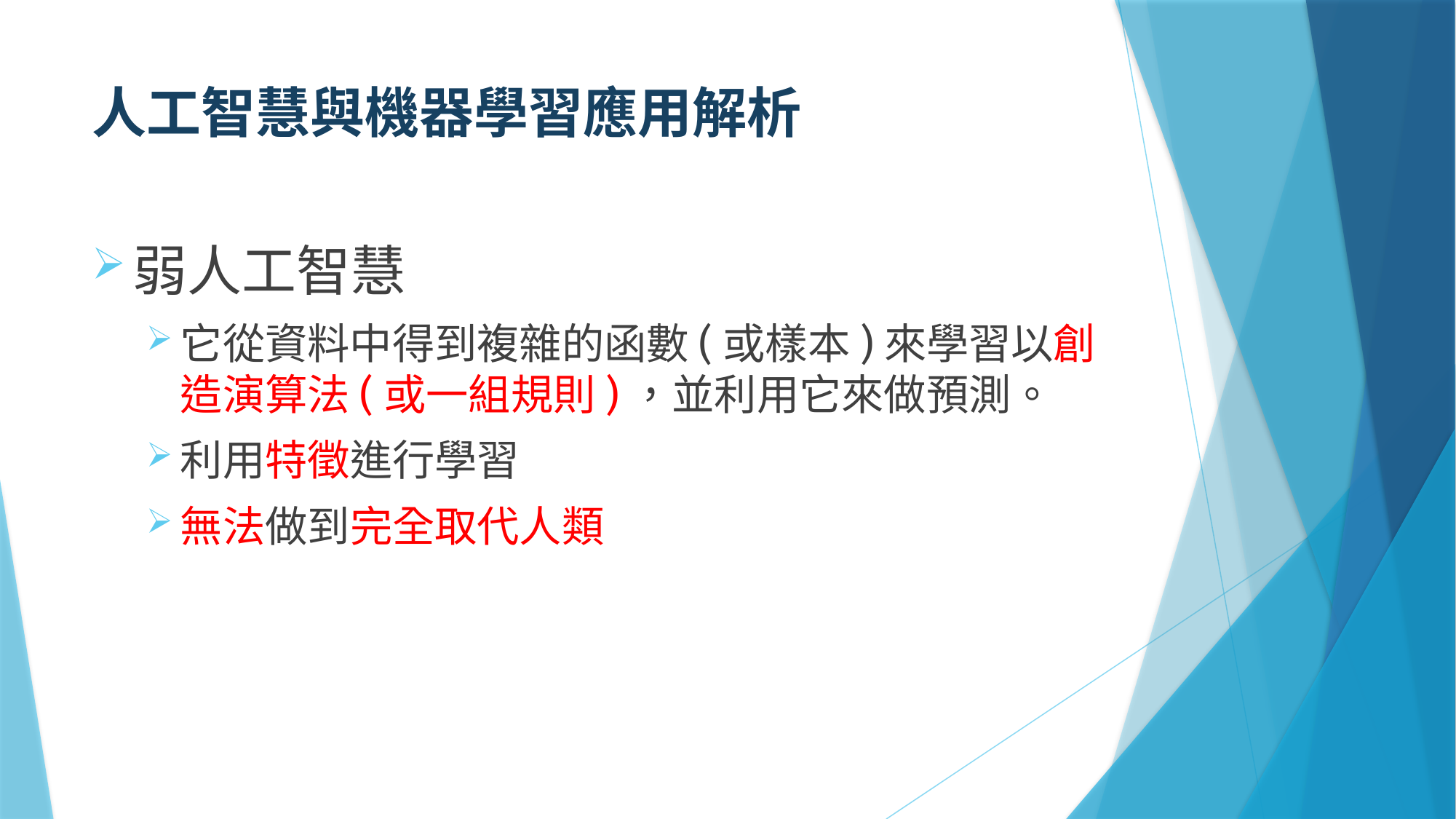

# 人工智慧與機器學習應用解析
弱人工智慧
它從資料中得到複雜的函數(或樣本)來學習以創造演算法(或一組規則)，並利用它來做預測。
利用特徵進行學習
無法做到完全取代人類